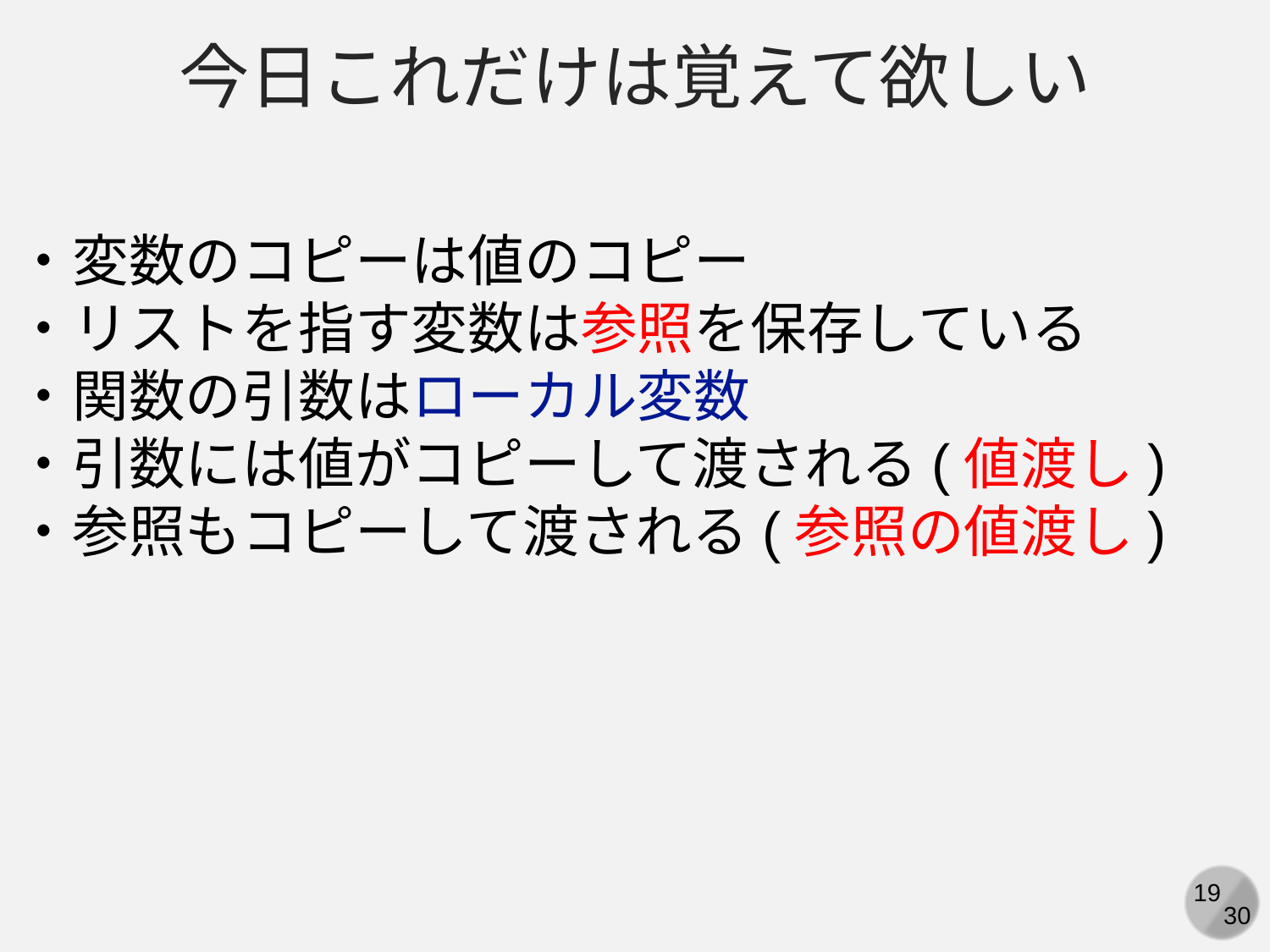

今日これだけは覚えて欲しい
・変数のコピーは値のコピー
・リストを指す変数は参照を保存している
・関数の引数はローカル変数
・引数には値がコピーして渡される(値渡し)
・参照もコピーして渡される(参照の値渡し)